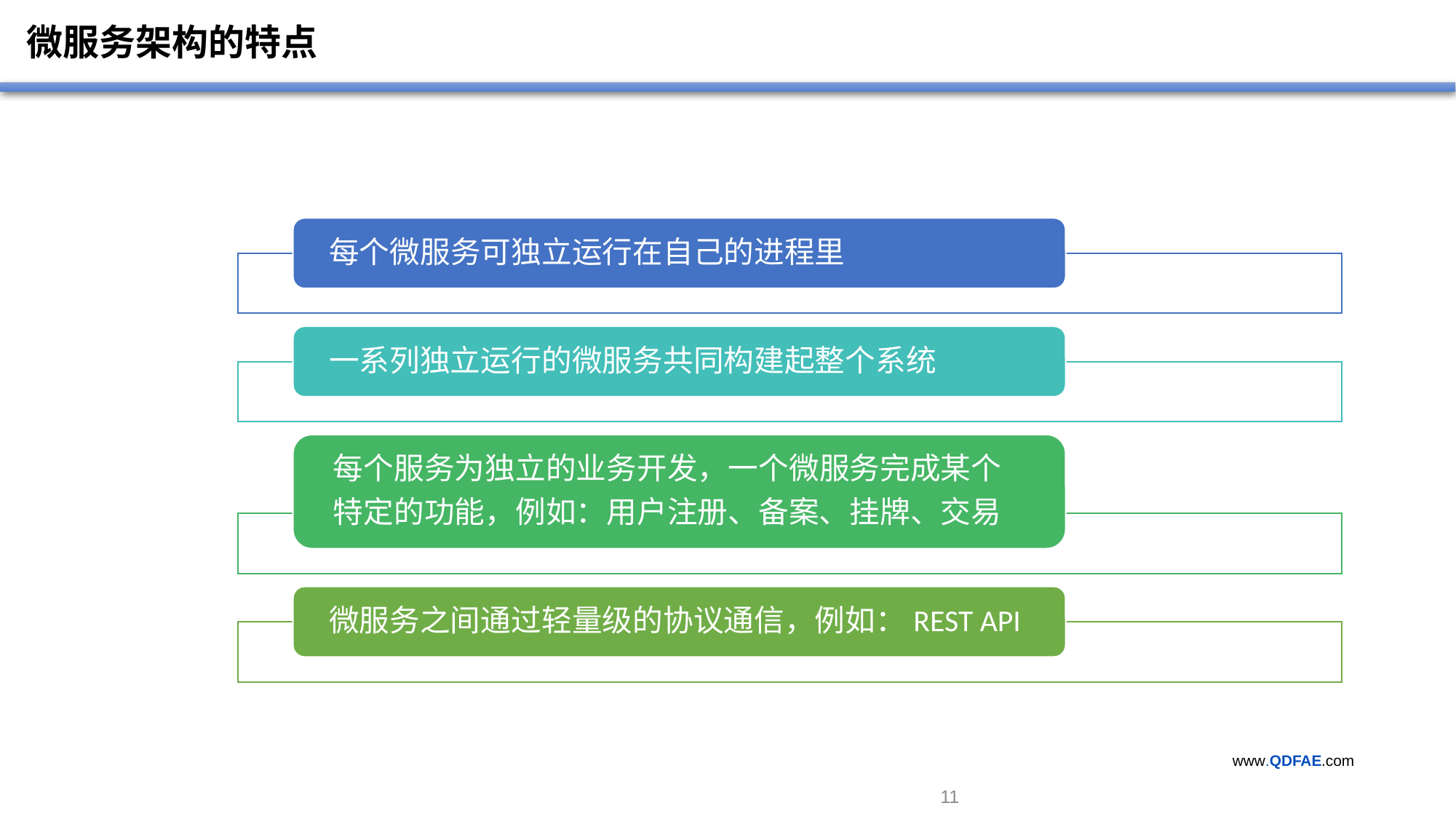

微服务架构的特点
每个微服务可独立运行在自己的进程里
一系列独立运行的微服务共同构建起整个系统
每个服务为独立的业务开发，一个微服务完成某个
特定的功能，例如：用户注册、备案、挂牌、交易
微服务之间通过轻量级的协议通信，例如：REST API
                   11